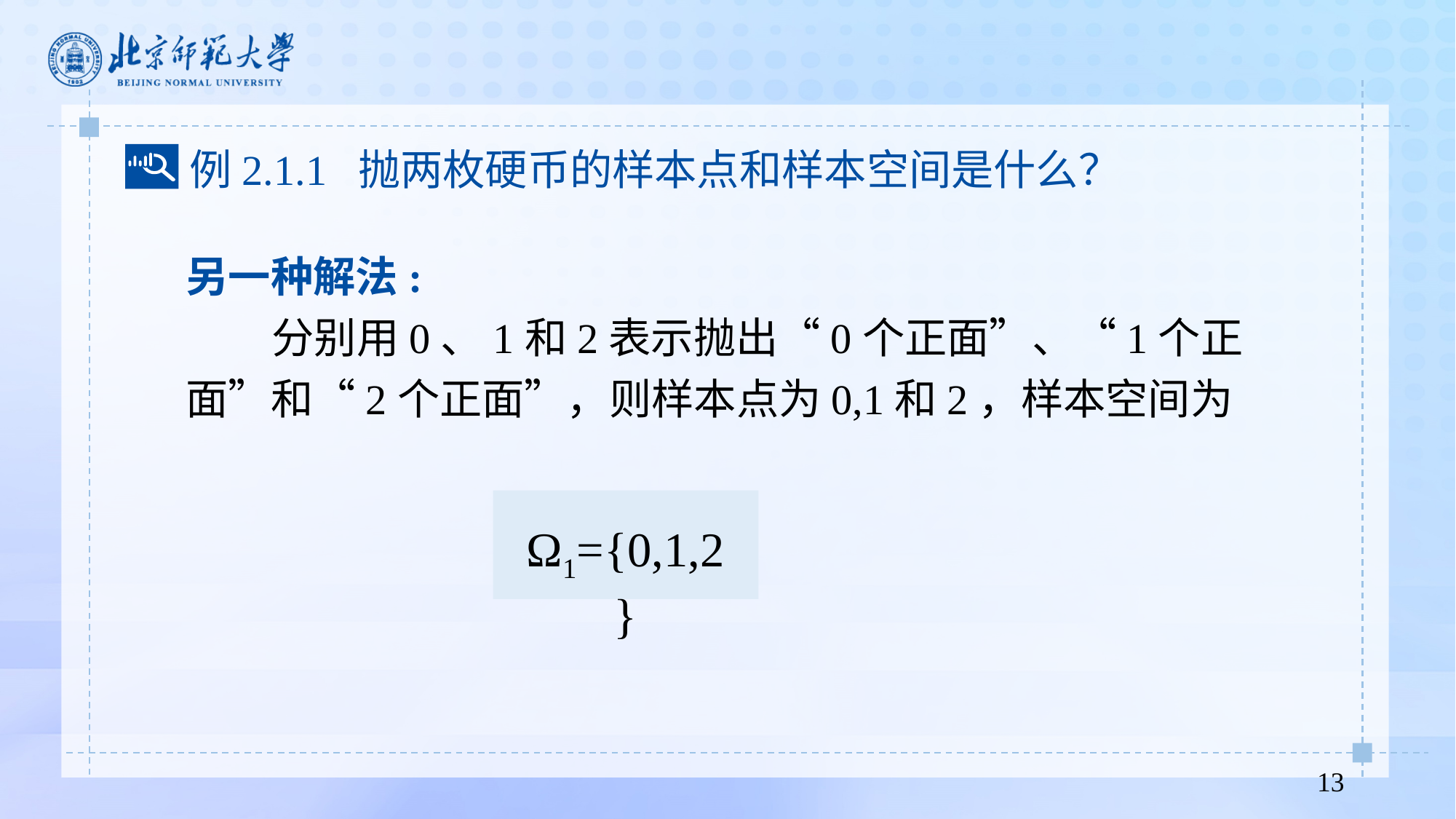

例2.1.1  抛两枚硬币的样本点和样本空间是什么？

另一种解法:
        分别用0、1和2表示抛出“0个正面”、“1个正面”和“2个正面”，则样本点为0,1和2，样本空间为

Ω1={0,1,2}
13